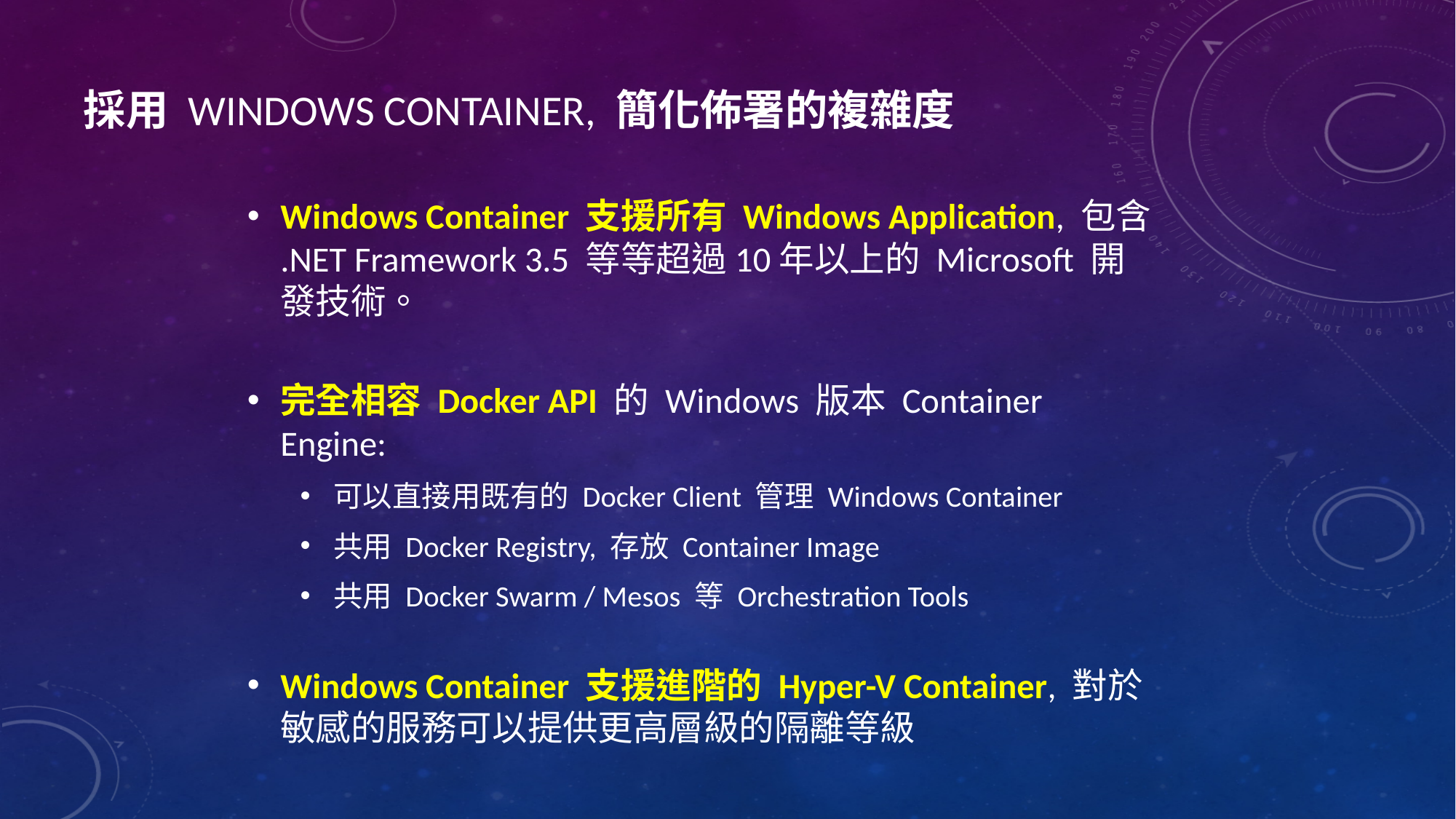

# 採用 Windows container, 簡化佈署的複雜度
Windows Container 支援所有 Windows Application, 包含 .NET Framework 3.5 等等超過10年以上的 Microsoft 開發技術。
完全相容 Docker API 的 Windows 版本 Container Engine:
可以直接用既有的 Docker Client 管理 Windows Container
共用 Docker Registry, 存放 Container Image
共用 Docker Swarm / Mesos 等 Orchestration Tools
Windows Container 支援進階的 Hyper-V Container, 對於敏感的服務可以提供更高層級的隔離等級